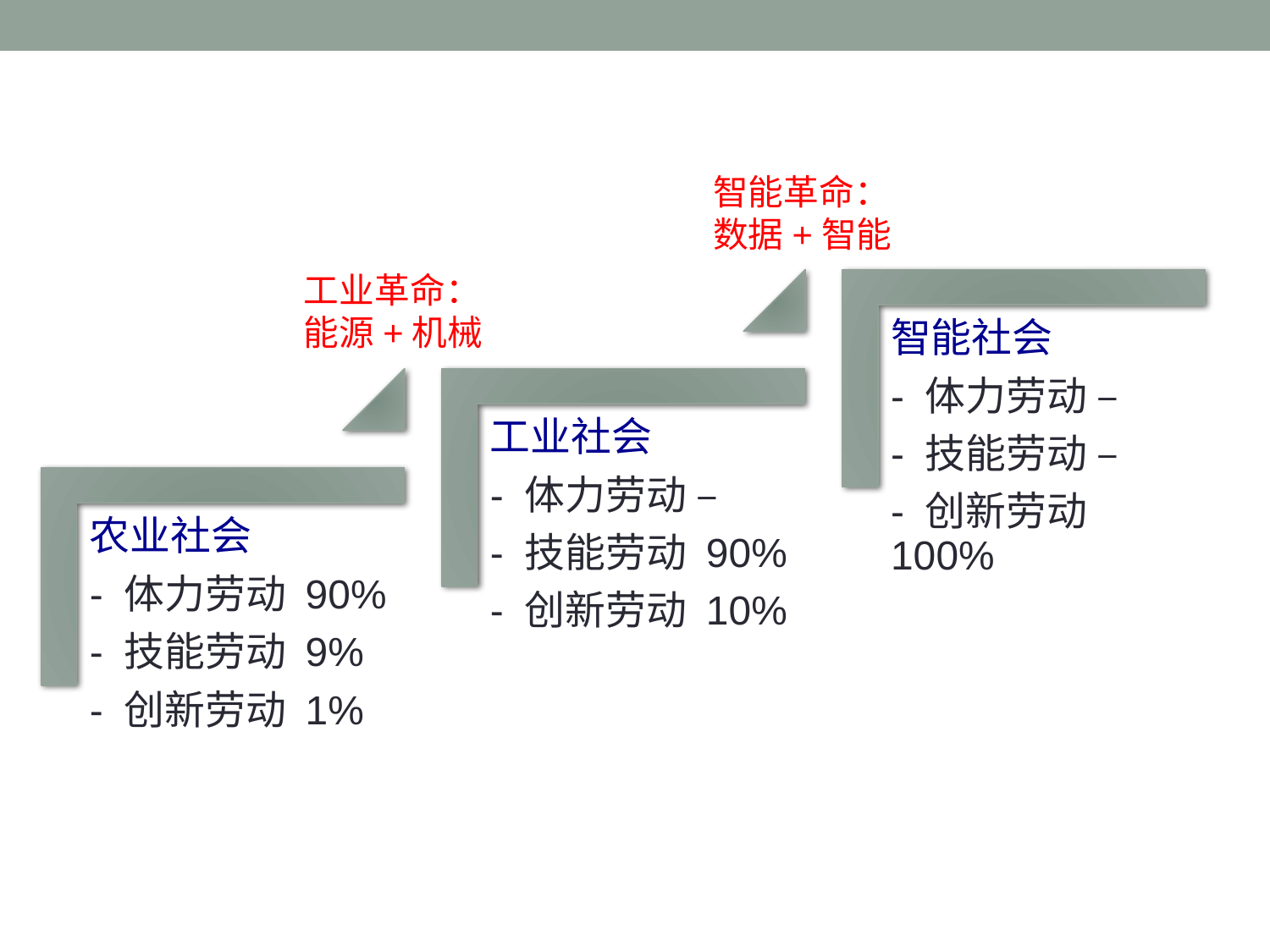

农业社会
- 体力劳动 90%
- 技能劳动 9%
- 创新劳动 1%
工业社会
- 体力劳动 –
- 技能劳动 90%
- 创新劳动 10%
智能社会
- 体力劳动 –
- 技能劳动 –
- 创新劳动 100%
智能革命：
数据+智能
工业革命：
能源+机械